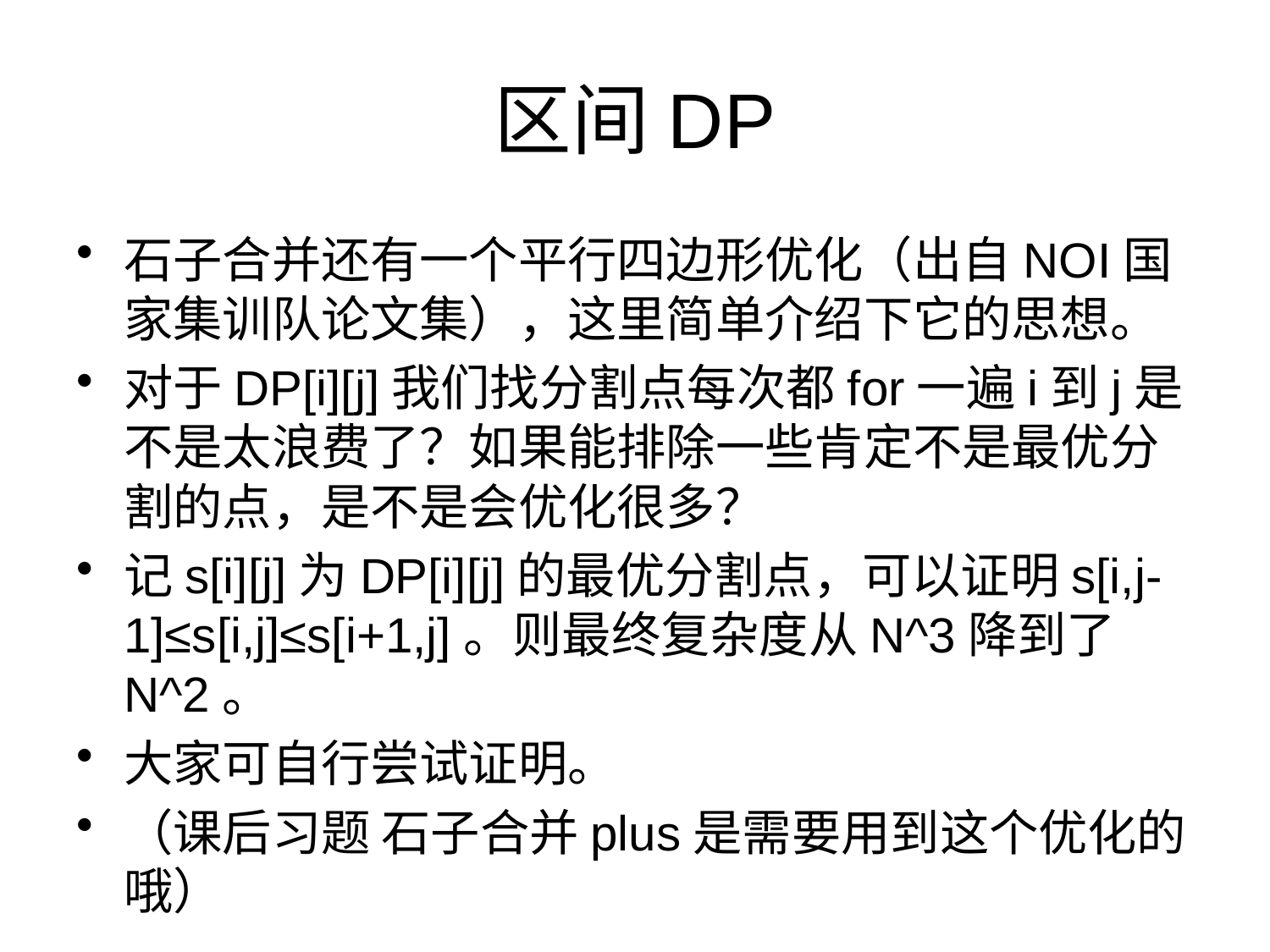

# 区间DP
石子合并还有一个平行四边形优化（出自NOI国家集训队论文集），这里简单介绍下它的思想。
对于DP[i][j]我们找分割点每次都for一遍i到j是不是太浪费了？如果能排除一些肯定不是最优分割的点，是不是会优化很多？
记s[i][j]为DP[i][j]的最优分割点，可以证明s[i,j-1]≤s[i,j]≤s[i+1,j]。则最终复杂度从N^3降到了N^2。
大家可自行尝试证明。
（课后习题 石子合并plus是需要用到这个优化的哦）